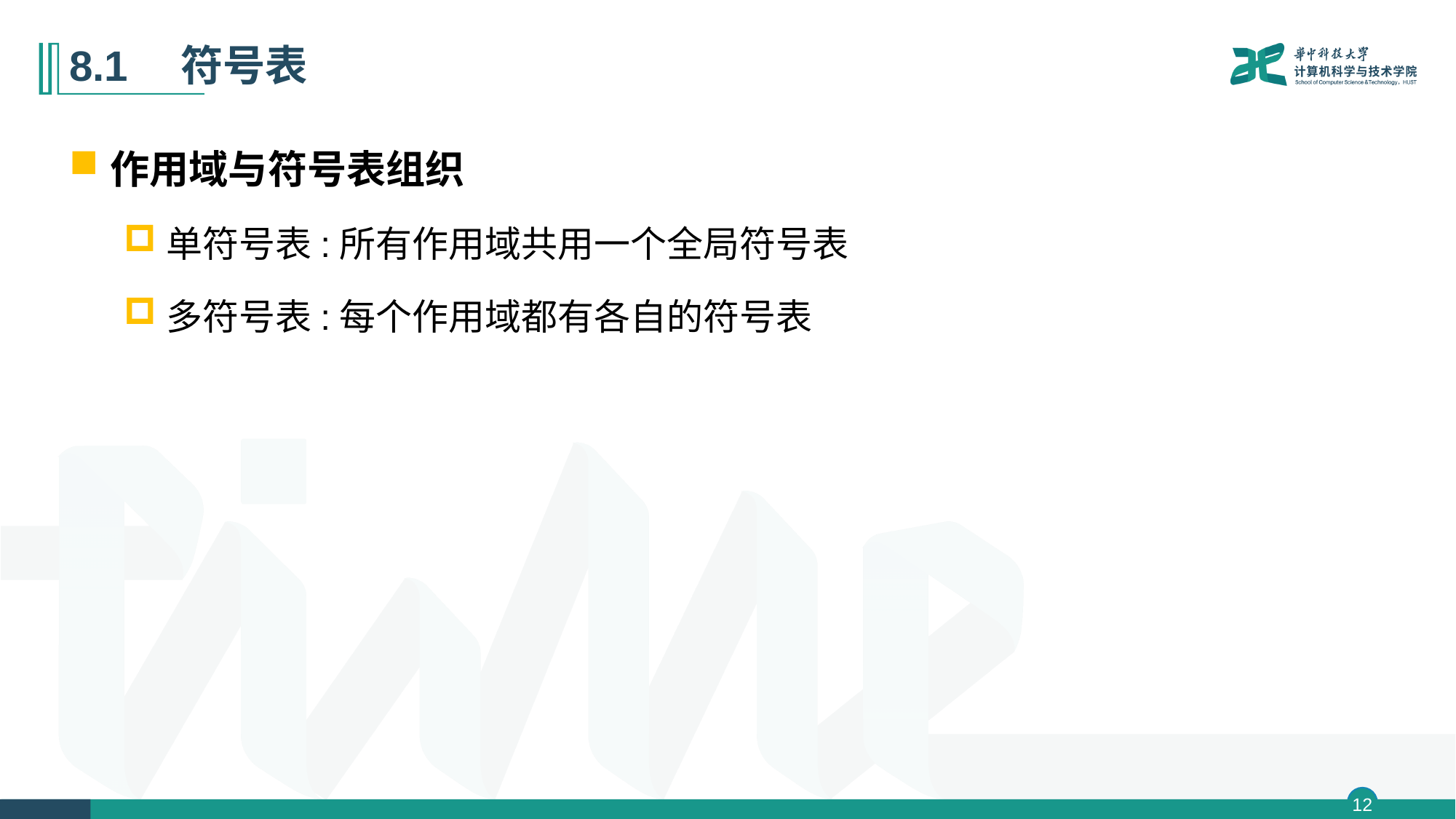

# 8.1　符号表
作用域与符号表组织
单符号表:所有作用域共用一个全局符号表
多符号表:每个作用域都有各自的符号表